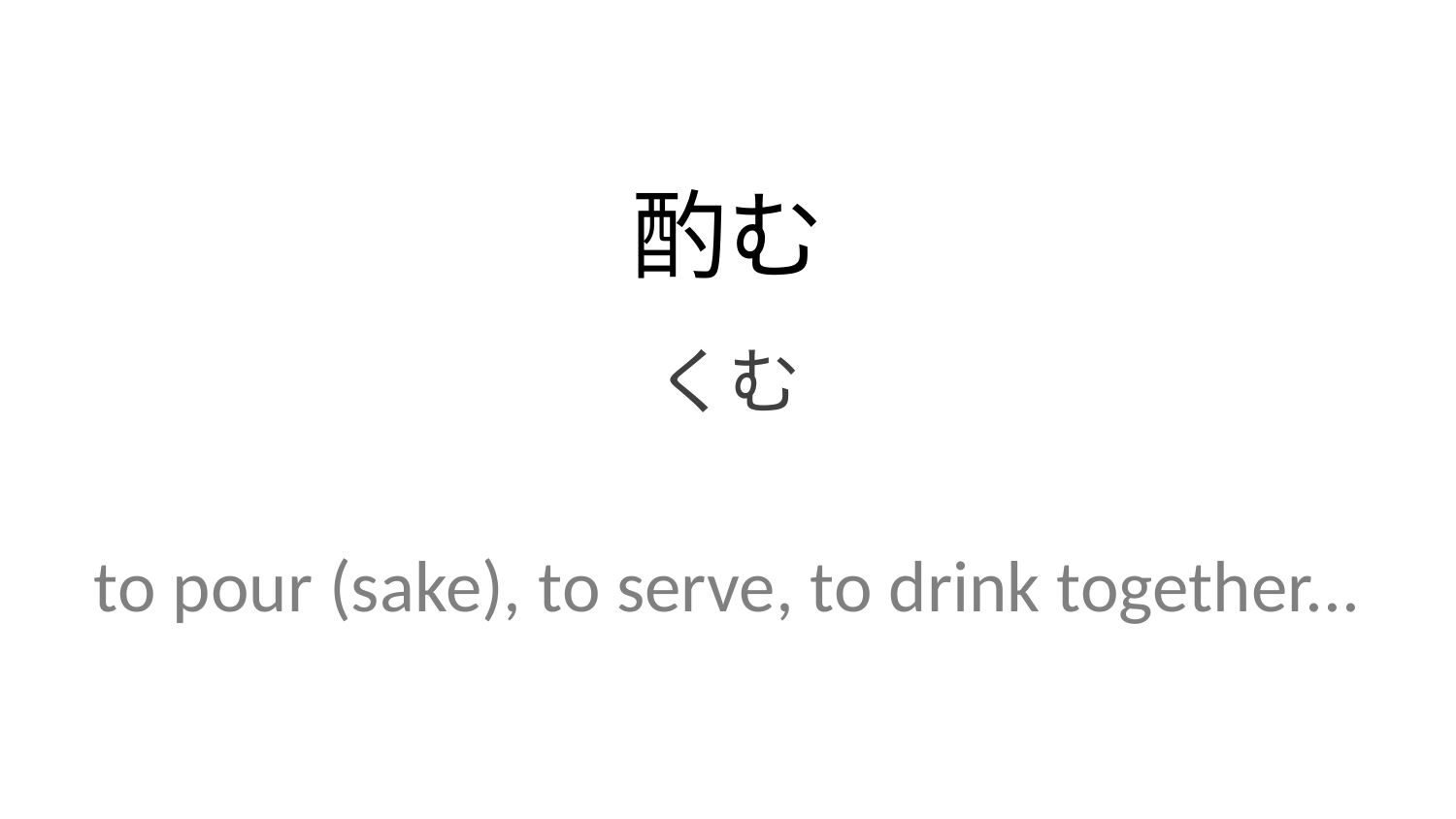

酌む

くむ
to pour (sake), to serve, to drink together...